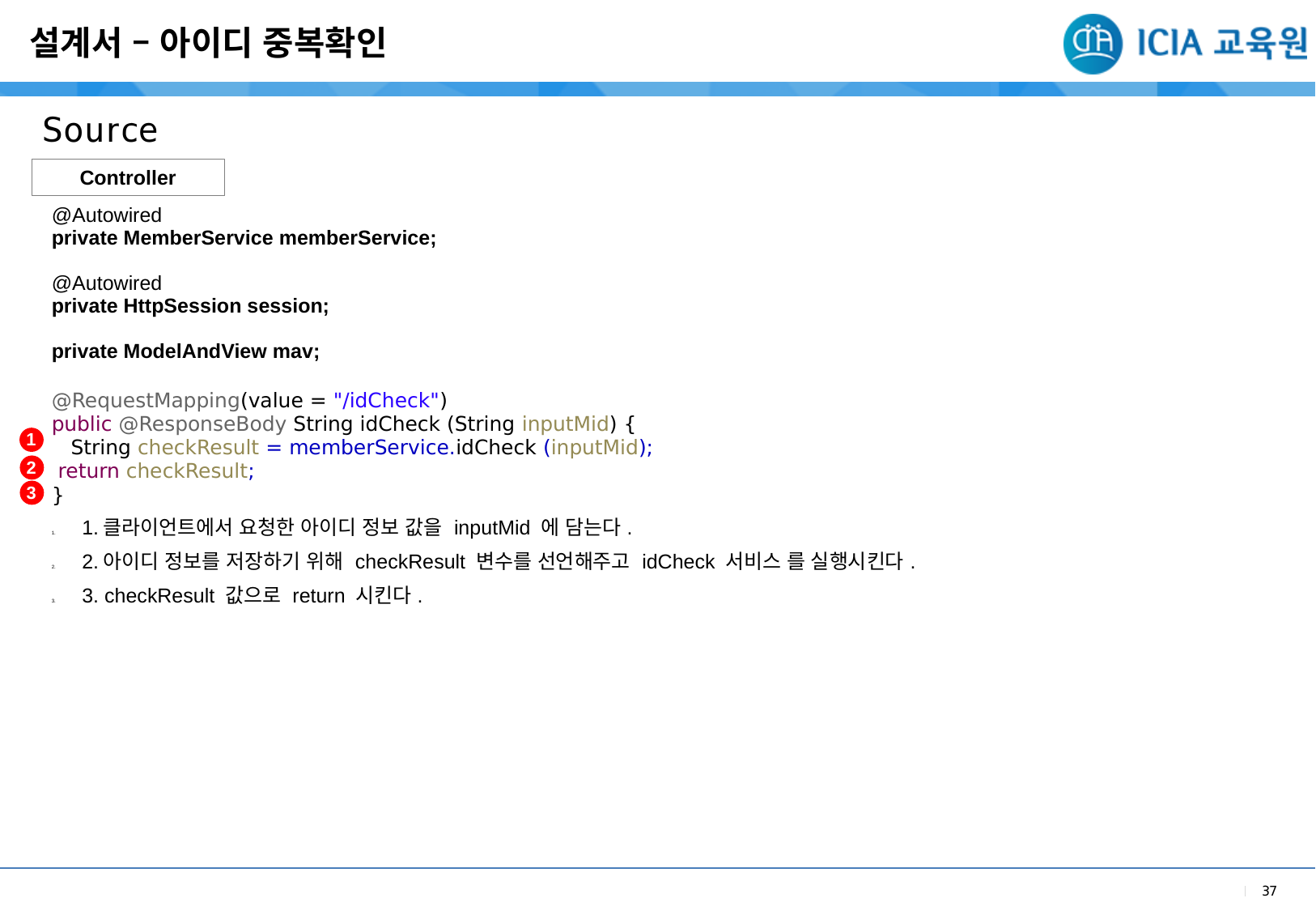

설계서 – 아이디 중복확인
Source
Controller
| @Autowired private MemberService memberService; @Autowired private HttpSession session; private ModelAndView mav; @RequestMapping(value = "/idCheck") public @ResponseBody String idCheck (String inputMid) { String checkResult = memberService.idCheck (inputMid); return checkResult; } |
| --- |
| 1.클라이언트에서 요청한 아이디 정보 값을 inputMid 에 담는다. 2.아이디 정보를 저장하기 위해 checkResult 변수를 선언해주고 idCheck 서비스 를 실행시킨다. 3. checkResult 값으로 return 시킨다. |
1

2

3